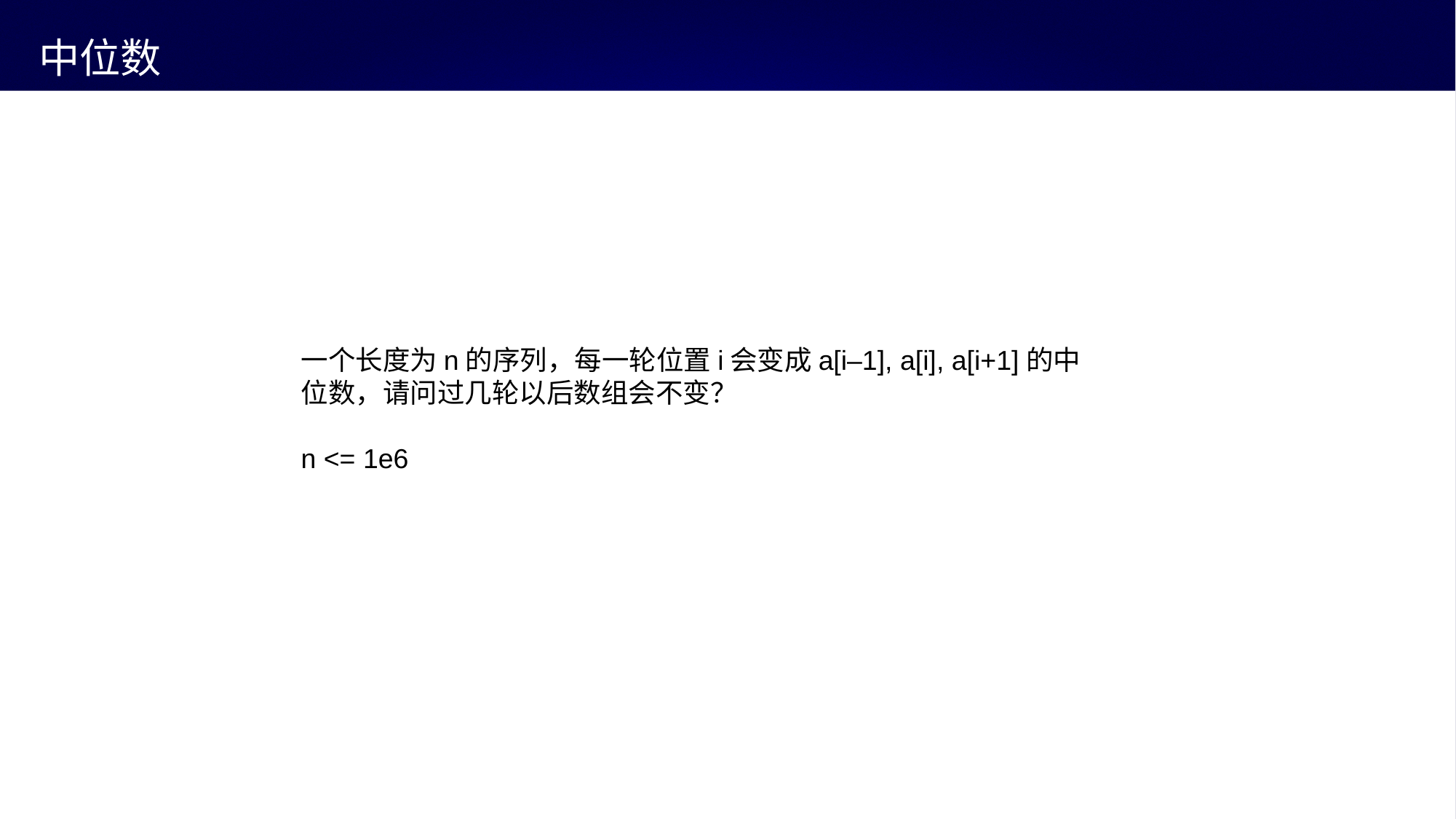

# 中位数
一个长度为n的序列，每一轮位置i会变成a[i–1], a[i], a[i+1]的中位数，请问过几轮以后数组会不变？

n <= 1e6